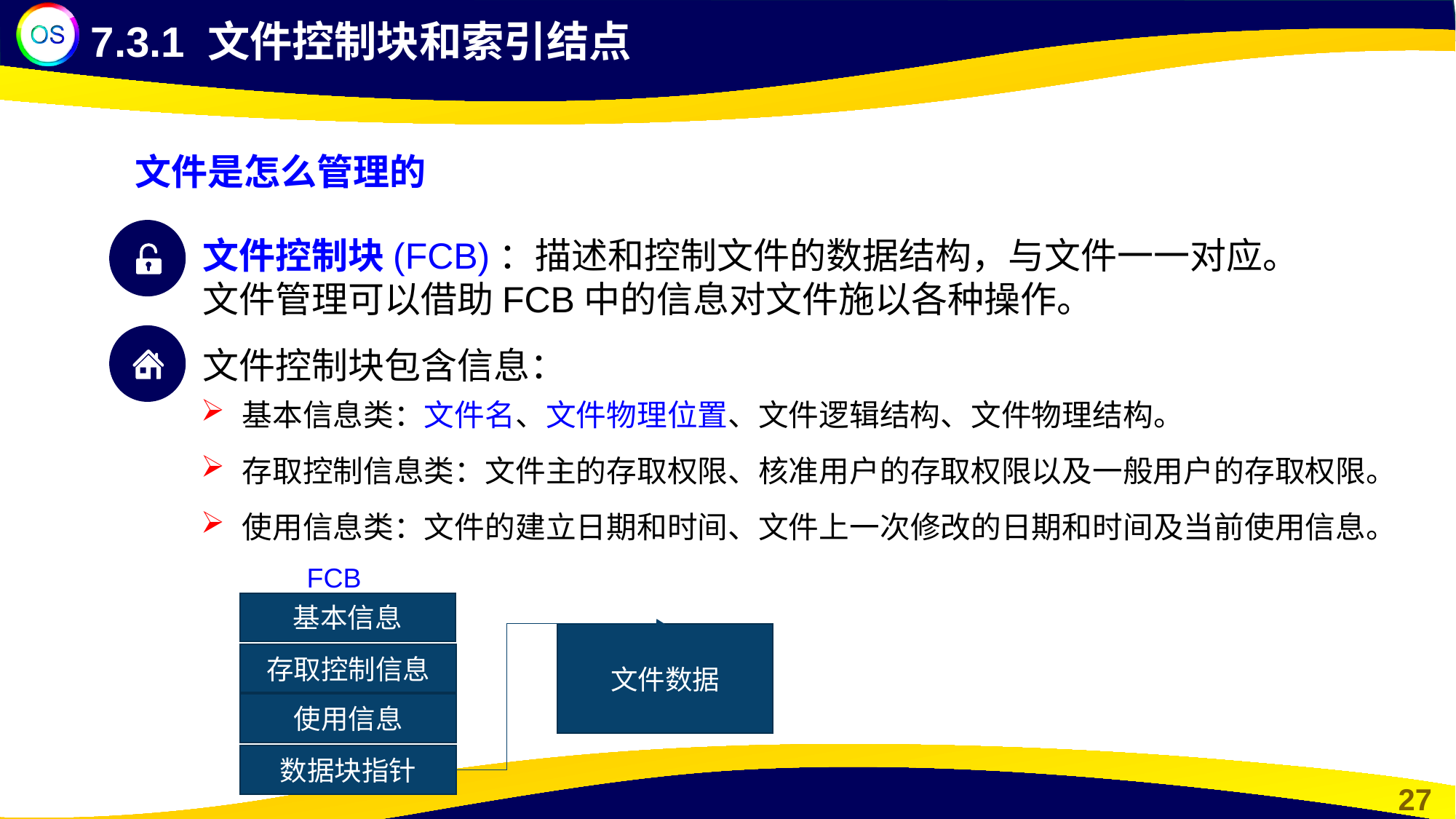

7.3.1 文件控制块和索引结点
文件是怎么管理的

文件控制块(FCB)：描述和控制文件的数据结构，与文件一一对应。
文件管理可以借助FCB中的信息对文件施以各种操作。

文件控制块包含信息：

基本信息类：文件名、文件物理位置、文件逻辑结构、文件物理结构。
存取控制信息类：文件主的存取权限、核准用户的存取权限以及一般用户的存取权限。
使用信息类：文件的建立日期和时间、文件上一次修改的日期和时间及当前使用信息。
FCB
基本信息
文件数据
存取控制信息
使用信息
数据块指针